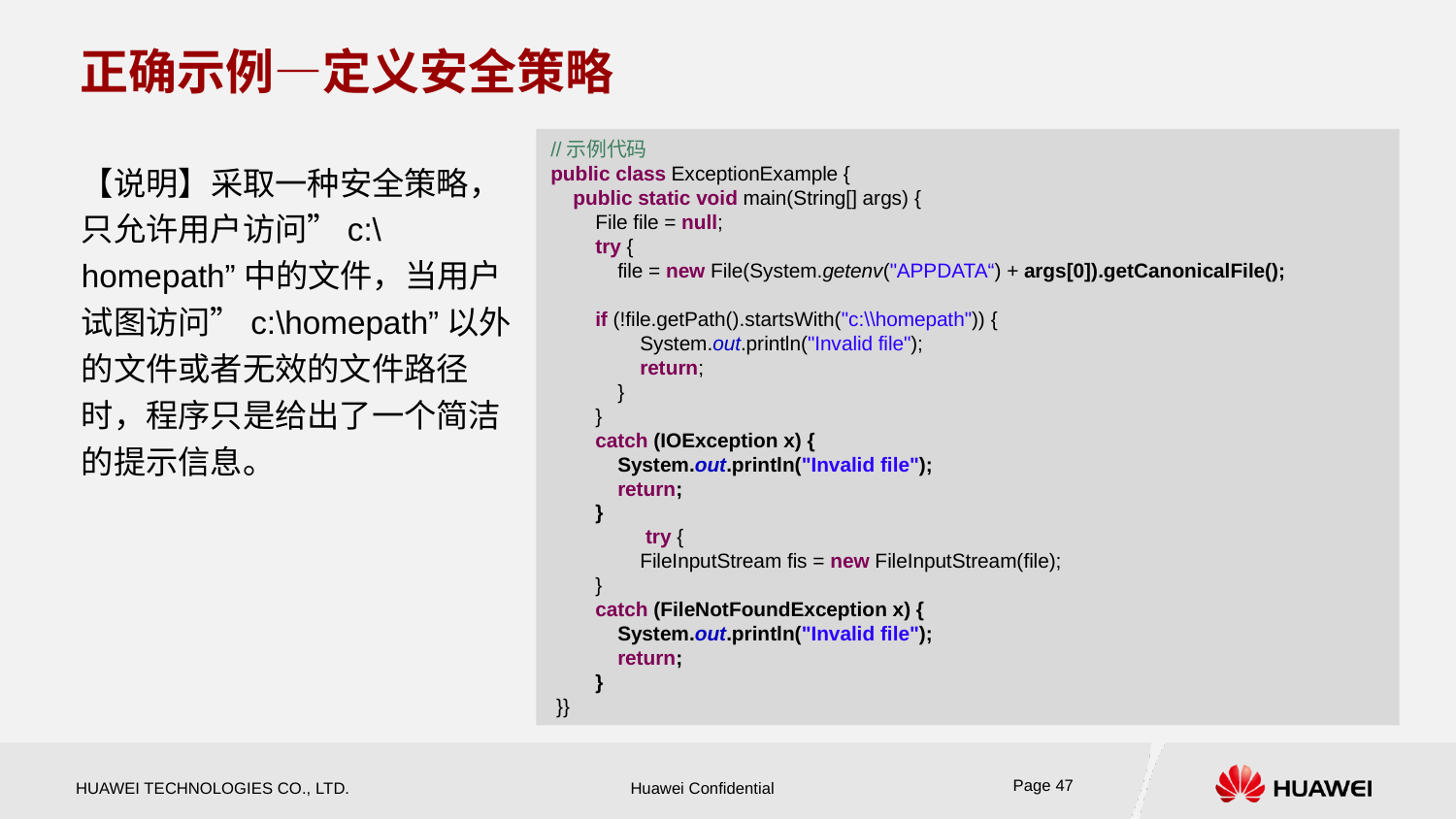

# 正确示例—定义安全策略
//示例代码
public class ExceptionExample {
    public static void main(String[] args) {
        File file = null;
        try {
            file = new File(System.getenv("APPDATA“) + args[0]).getCanonicalFile();
        if (!file.getPath().startsWith("c:\\homepath")) {
                System.out.println("Invalid file");
                return;
            }
        }
        catch (IOException x) {
            System.out.println("Invalid file");
            return;
        }
                 try {
                FileInputStream fis = new FileInputStream(file);
        }
        catch (FileNotFoundException x) {
            System.out.println("Invalid file");
            return;
        }
 }}
【说明】采取一种安全策略，只允许用户访问”c:\homepath”中的文件，当用户试图访问”c:\homepath”以外的文件或者无效的文件路径时，程序只是给出了一个简洁的提示信息。